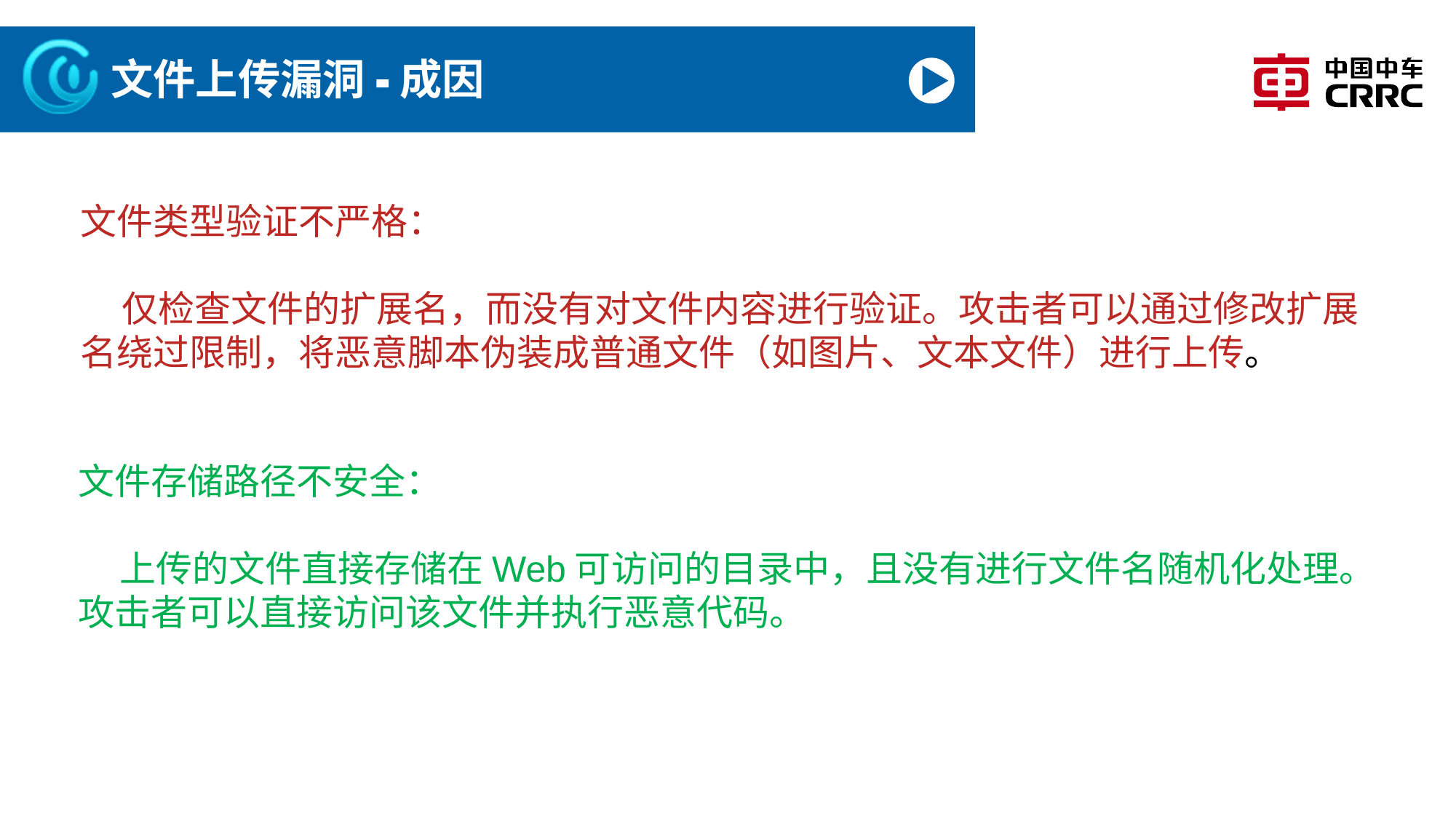

# 文件上传漏洞-成因
文件类型验证不严格：

    仅检查文件的扩展名，而没有对文件内容进行验证。攻击者可以通过修改扩展名绕过限制，将恶意脚本伪装成普通文件（如图片、文本文件）进行上传。
文件存储路径不安全：

    上传的文件直接存储在Web可访问的目录中，且没有进行文件名随机化处理。攻击者可以直接访问该文件并执行恶意代码。
7